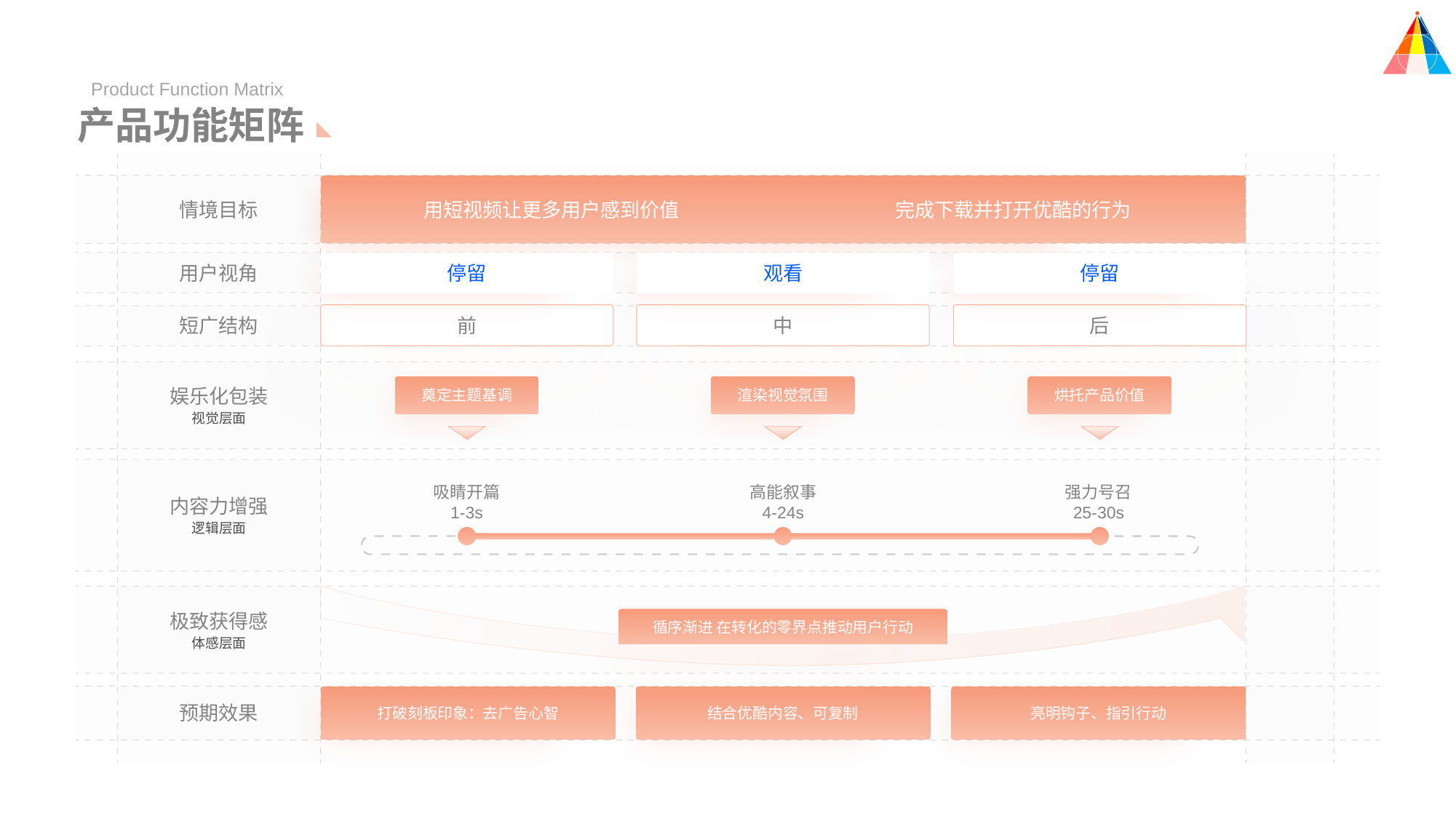

Product Function Matrix
产品功能矩阵

情境目标
用短视频让更多用户感到价值
完成下载并打开优酷的行为

用户视角
停留
观看
停留

短广结构
前
中
后

娱乐化包装
奠定主题基调
渲染视觉氛围
烘托产品价值
视觉层面

吸睛开篇
高能叙事
强力号召
内容力增强
1-3s
4-24s
25-30s
逻辑层面

极致获得感

循序渐进 在转化的零界点推动用户行动
体感层面

预期效果
打破刻板印象：去广告心智
结合优酷内容、可复制
亮明钩子、指引行动